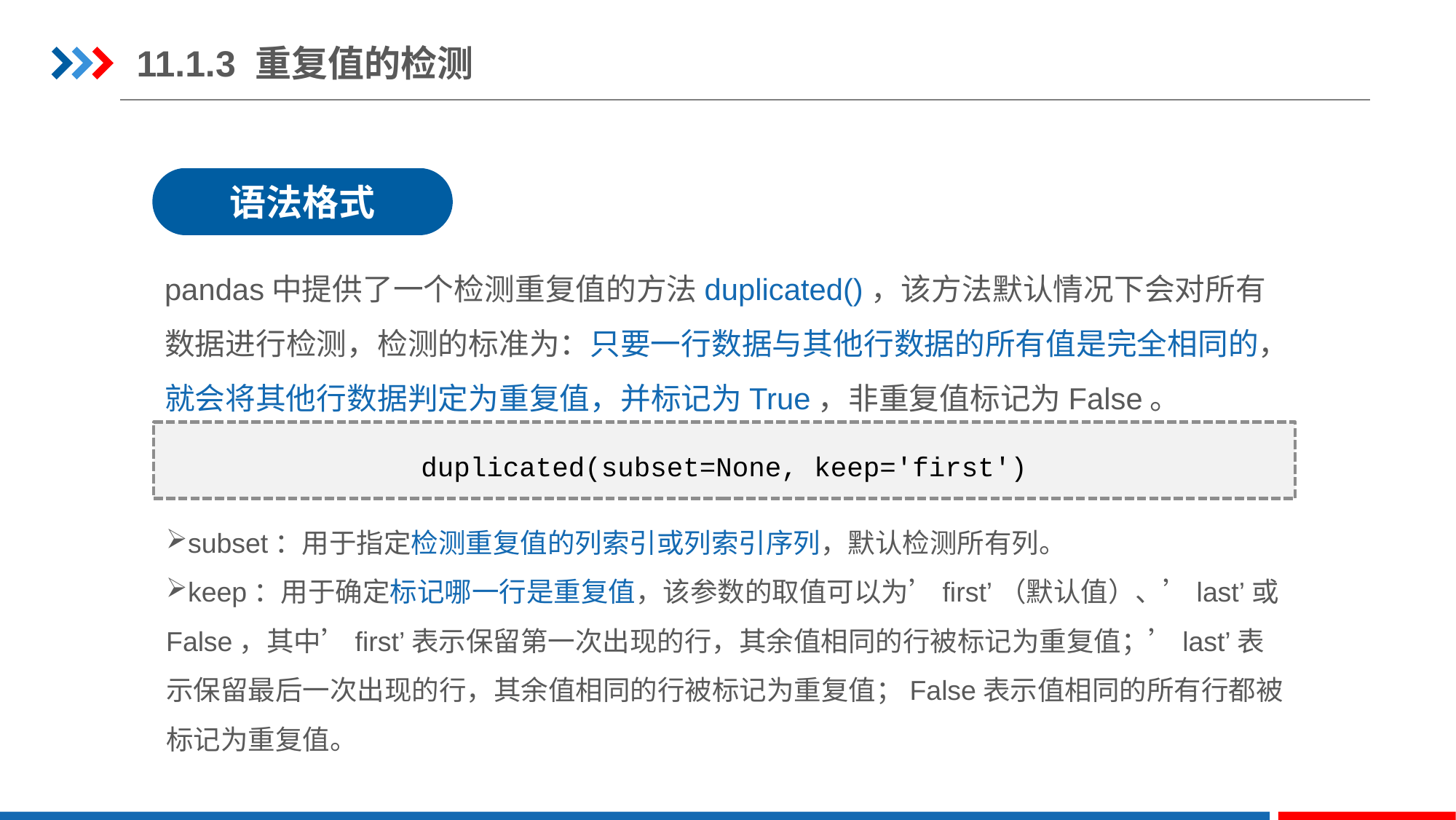

11.1.3 重复值的检测
语法格式
pandas中提供了一个检测重复值的方法duplicated()，该方法默认情况下会对所有数据进行检测，检测的标准为：只要一行数据与其他行数据的所有值是完全相同的，就会将其他行数据判定为重复值，并标记为True，非重复值标记为False。

duplicated(subset=None, keep='first')
subset：用于指定检测重复值的列索引或列索引序列，默认检测所有列。
keep：用于确定标记哪一行是重复值，该参数的取值可以为’first’（默认值）、’last’或False，其中’first’表示保留第一次出现的行，其余值相同的行被标记为重复值；’last’表示保留最后一次出现的行，其余值相同的行被标记为重复值；False表示值相同的所有行都被标记为重复值。